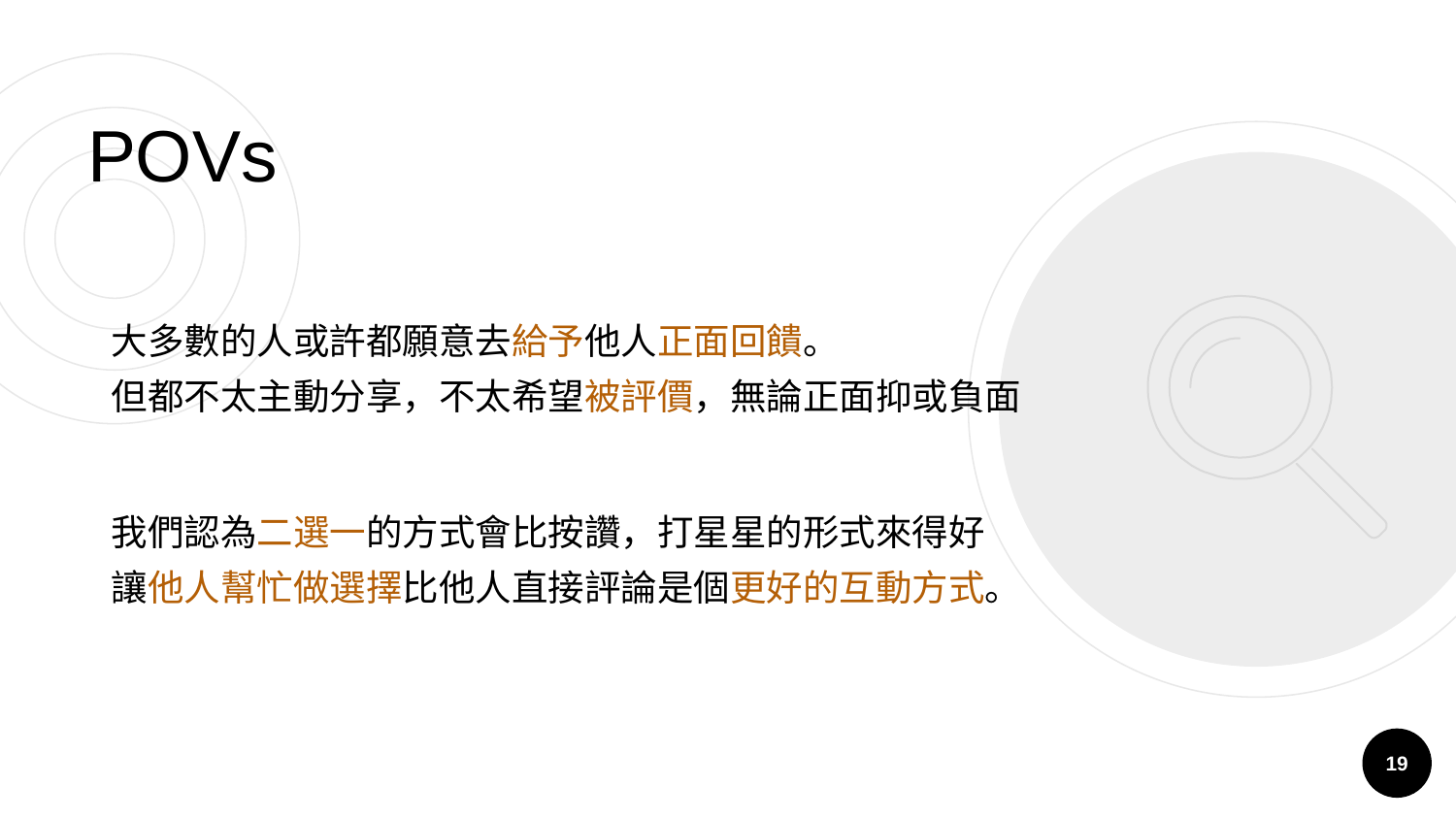

# POVs

大多數的人或許都願意去給予他人正面回饋。
但都不太主動分享，不太希望被評價，無論正面抑或負面

我們認為二選一的方式會比按讚，打星星的形式來得好
讓他人幫忙做選擇比他人直接評論是個更好的互動方式。

19